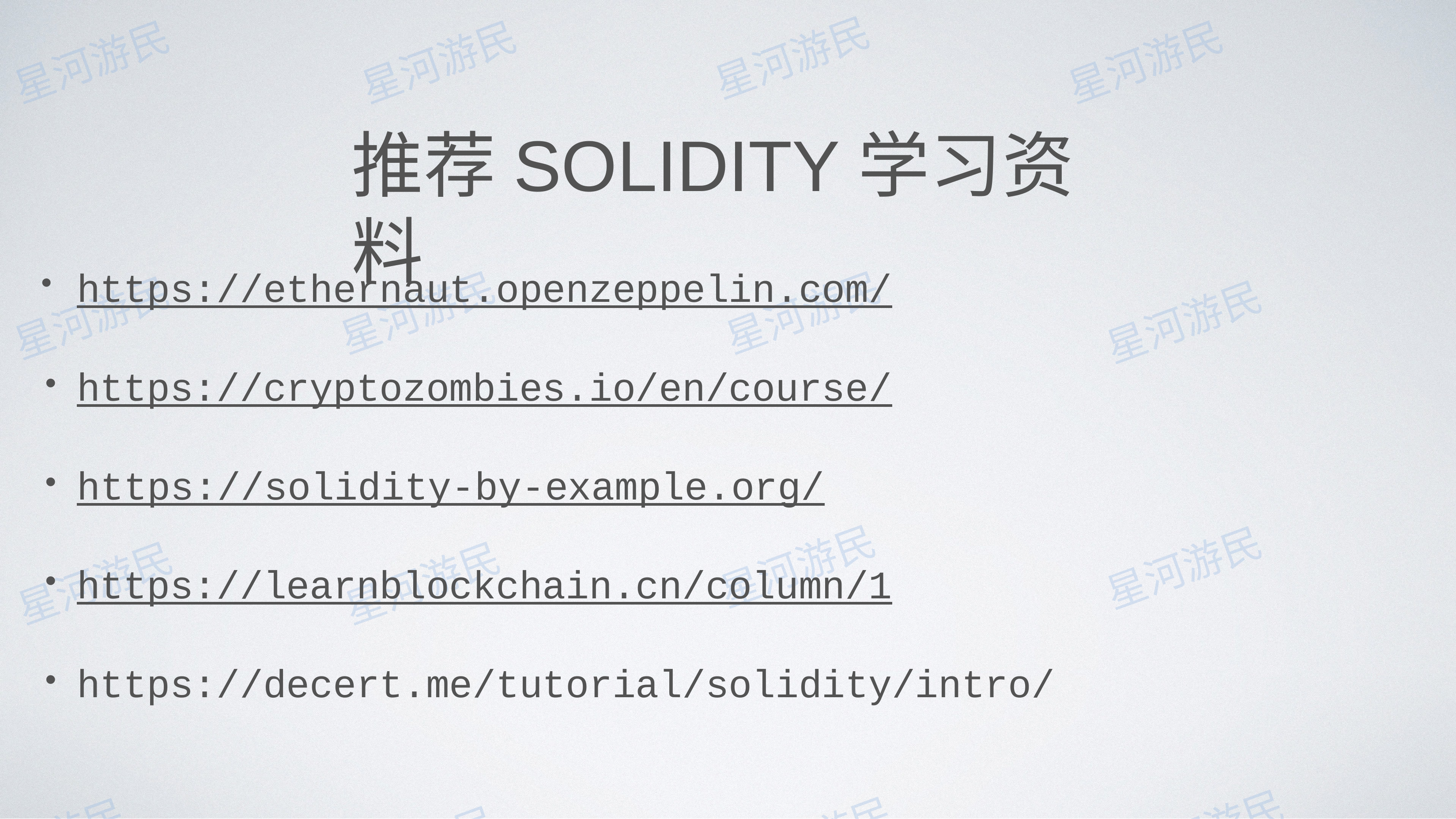

# 推荐SOLIDITY学习资料
https://ethernaut.openzeppelin.com/

https://cryptozombies.io/en/course/

https://solidity-by-example.org/

https://learnblockchain.cn/column/1

https://decert.me/tutorial/solidity/intro/